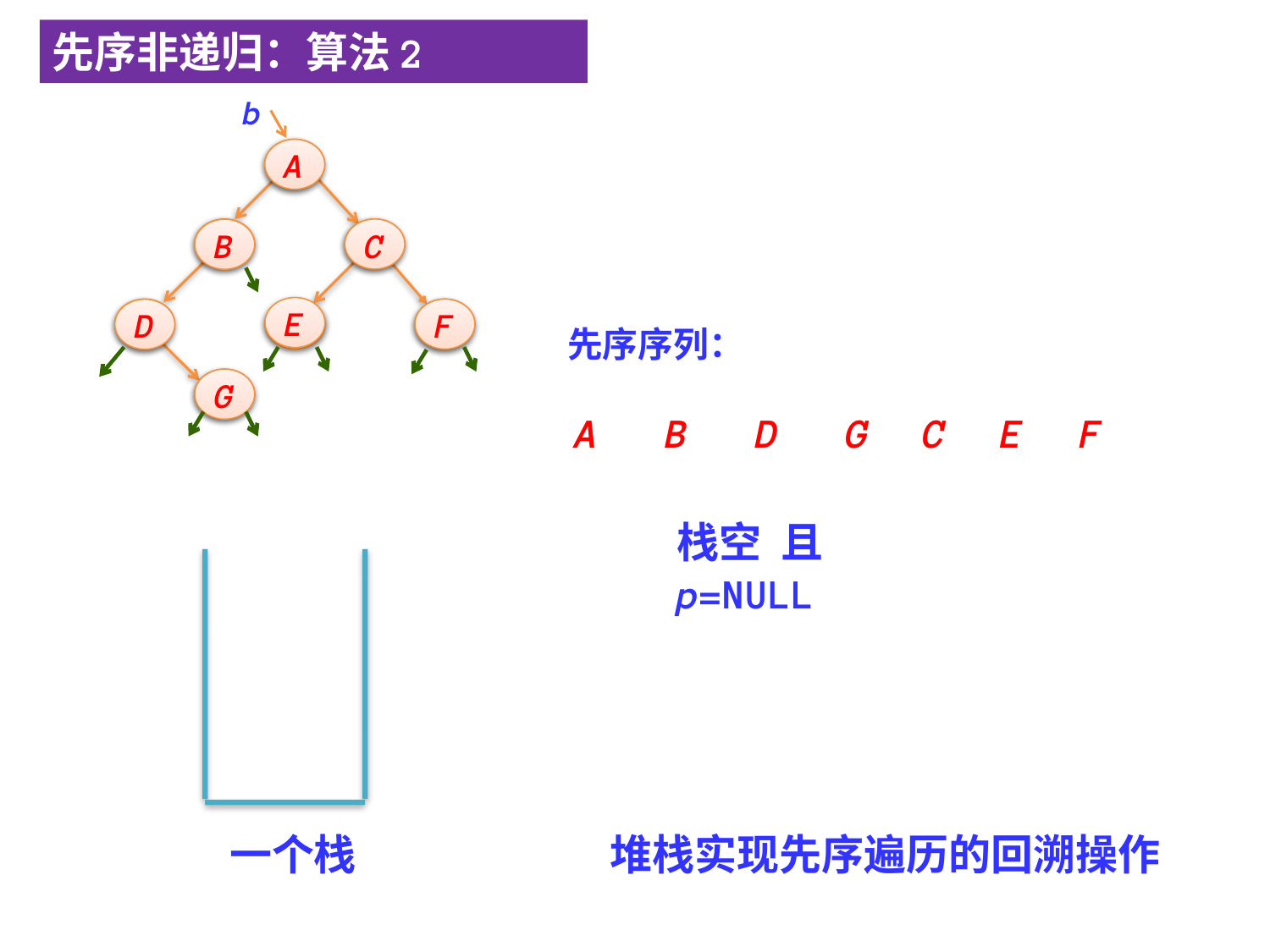

先序非递归：算法2
b
A
A

B
C
C
B

E
D
E
F
F
D
先序序列：

G
G
A
B
D
G
C
E
F
栈空  且 p=NULL

堆栈实现先序遍历的回溯操作
一个栈